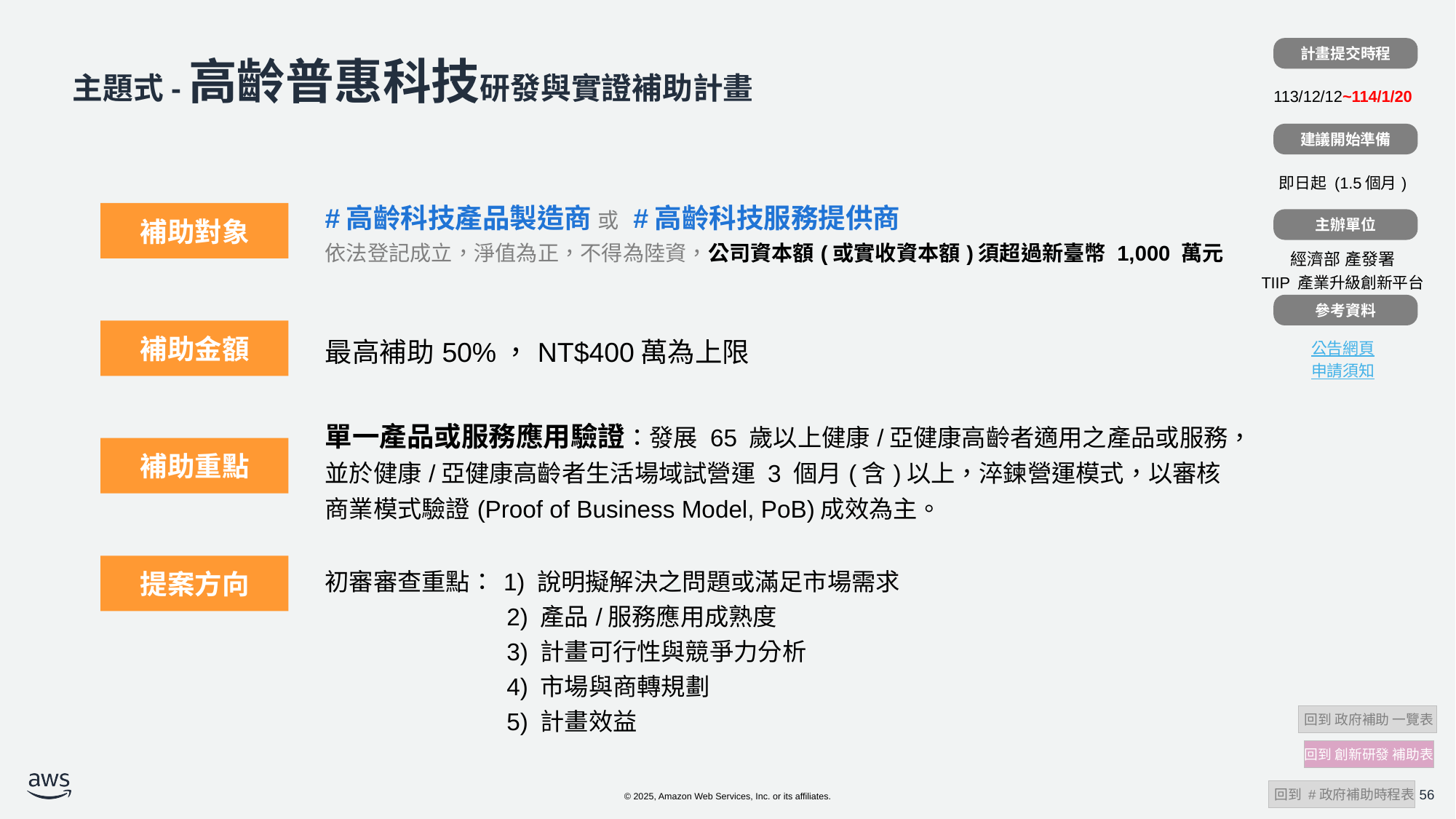

計畫提交時程
|  |
| --- |
| 113/12/12~114/1/20 |
|  |
| 即日起 (1.5個月) |
|  |
| 經濟部 產發署 TIIP 產業升級創新平台 |
|  |
| 公告網頁 申請須知 |
# 主題式-高齡普惠科技研發與實證補助計畫
建議開始準備
| 計畫補助對象 | #高齡科技產品製造商 或 #高齡科技服務提供商 依法登記成立，淨值為正，不得為陸資，公司資本額(或實收資本額)須超過新臺幣 1,000 萬元 |
| --- | --- |
| 計畫補助金額 | 最高補助50%，NT$400萬為上限 |
| 計畫補助條件 | 單一產品或服務應用驗證：發展 65 歲以上健康/亞健康高齡者適用之產品或服務，並於健康/亞健康高齡者生活場域試營運 3 個月(含)以上，淬鍊營運模式，以審核商業模式驗證(Proof of Business Model, PoB)成效為主。 |
|  | 初審審查重點： 1) 說明擬解決之問題或滿足市場需求 2) 產品/服務應用成熟度 3) 計畫可行性與競爭力分析 4) 市場與商轉規劃 5) 計畫效益 |
補助對象
主辦單位
參考資料
補助金額
補助重點
提案方向
 回到 政府補助 一覽表
回到 創新研發 補助表
 回到 #政府補助時程表
56